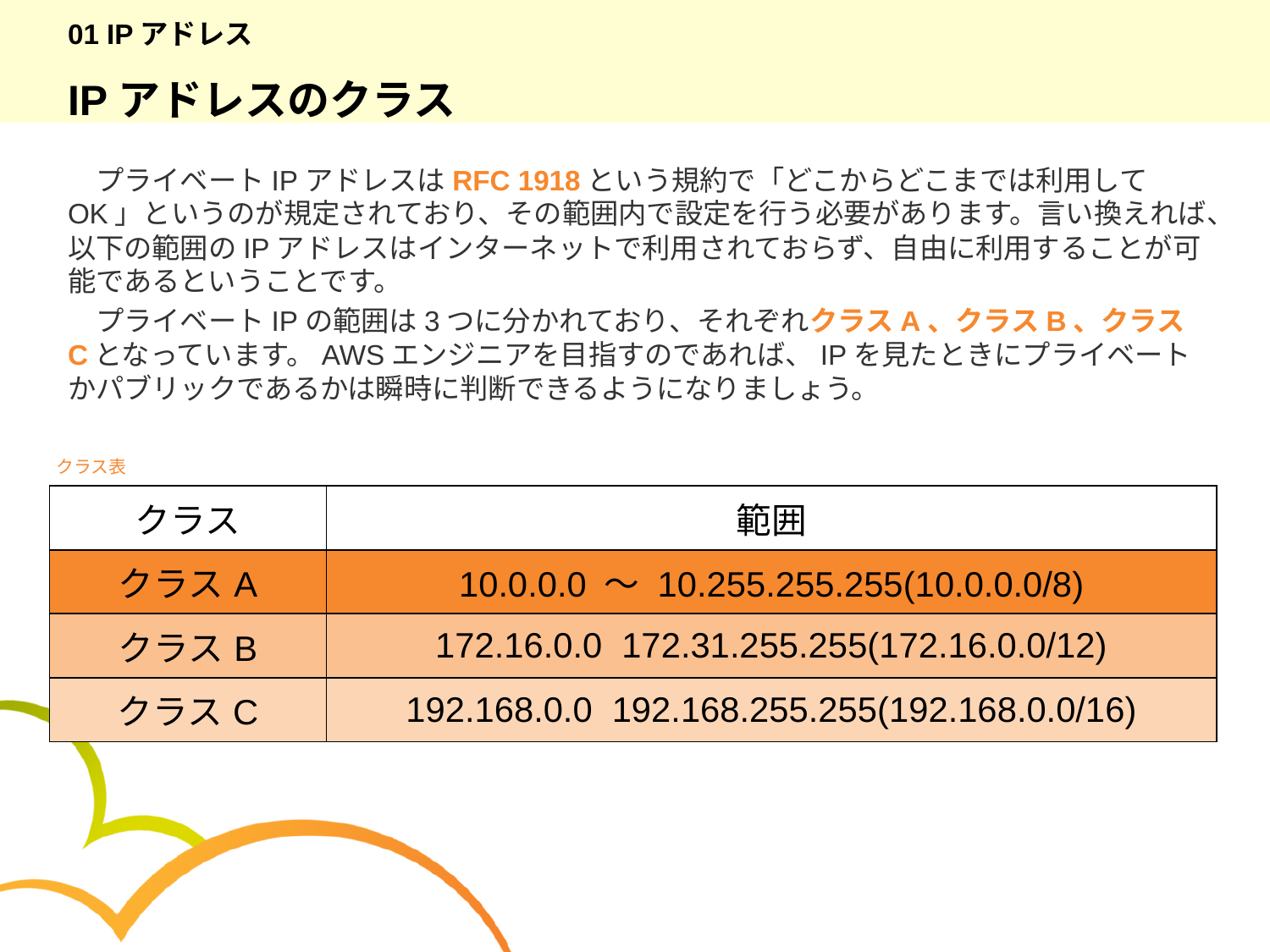

# 01 IPアドレス
IPアドレスのクラス
　プライベートIPアドレスはRFC 1918という規約で「どこからどこまでは利用してOK」というのが規定されており、その範囲内で設定を行う必要があります。言い換えれば、以下の範囲のIPアドレスはインターネットで利用されておらず、自由に利用することが可能であるということです。
　プライベートIPの範囲は3つに分かれており、それぞれクラスA、クラスB、クラスCとなっています。AWSエンジニアを目指すのであれば、IPを見たときにプライベートかパブリックであるかは瞬時に判断できるようになりましょう。
クラス表
| クラス | 範囲 |
| --- | --- |
| クラスA | 10.0.0.0 ～ 10.255.255.255(10.0.0.0/8) |
| クラスB | 172.16.0.0 172.31.255.255(172.16.0.0/12) |
| クラスC | 192.168.0.0 192.168.255.255(192.168.0.0/16) |